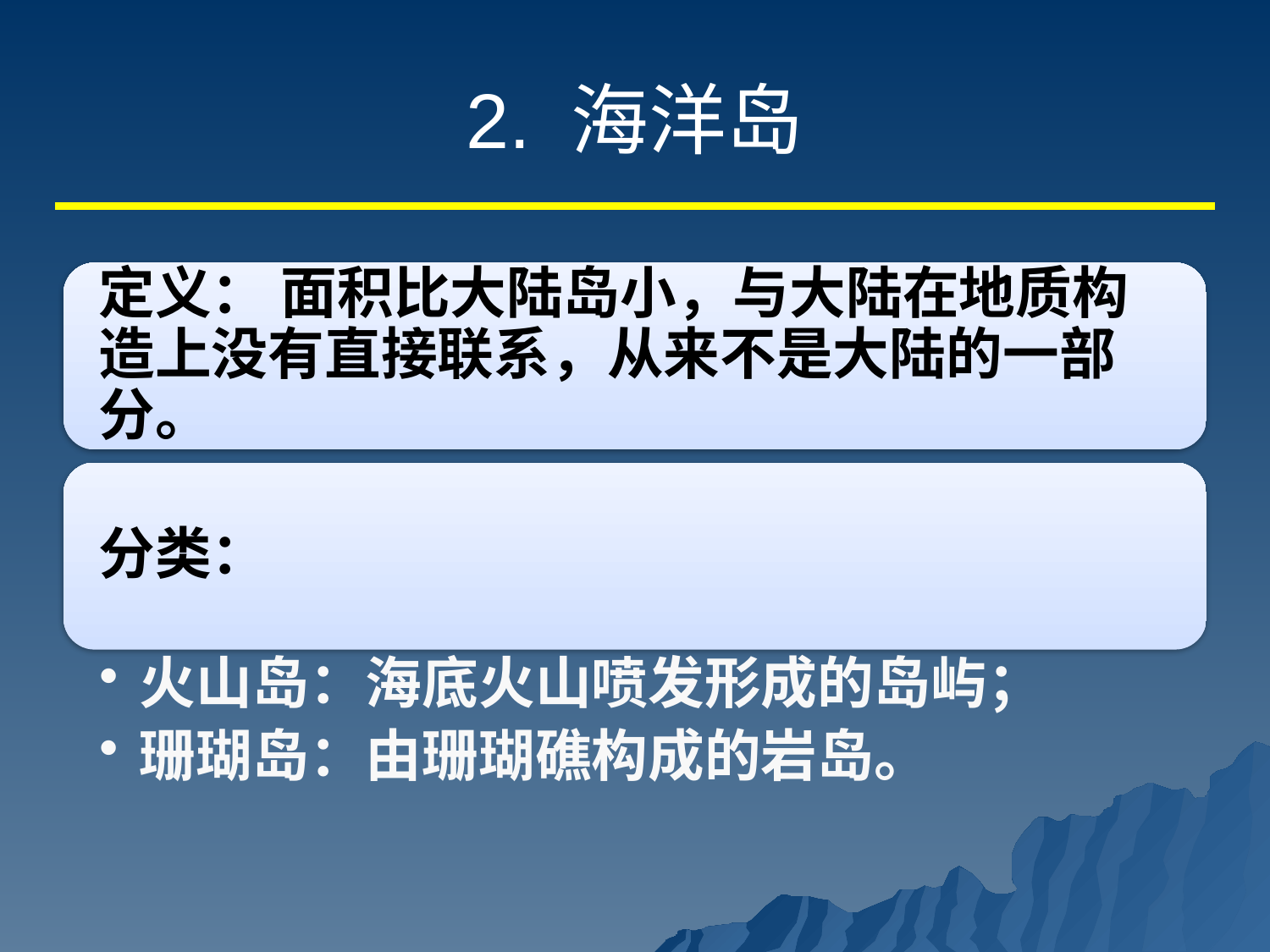

# 2. 海洋岛
定义： 面积比大陆岛小，与大陆在地质构造上没有直接联系，从来不是大陆的一部分。
分类：
火山岛：海底火山喷发形成的岛屿；
珊瑚岛：由珊瑚礁构成的岩岛。